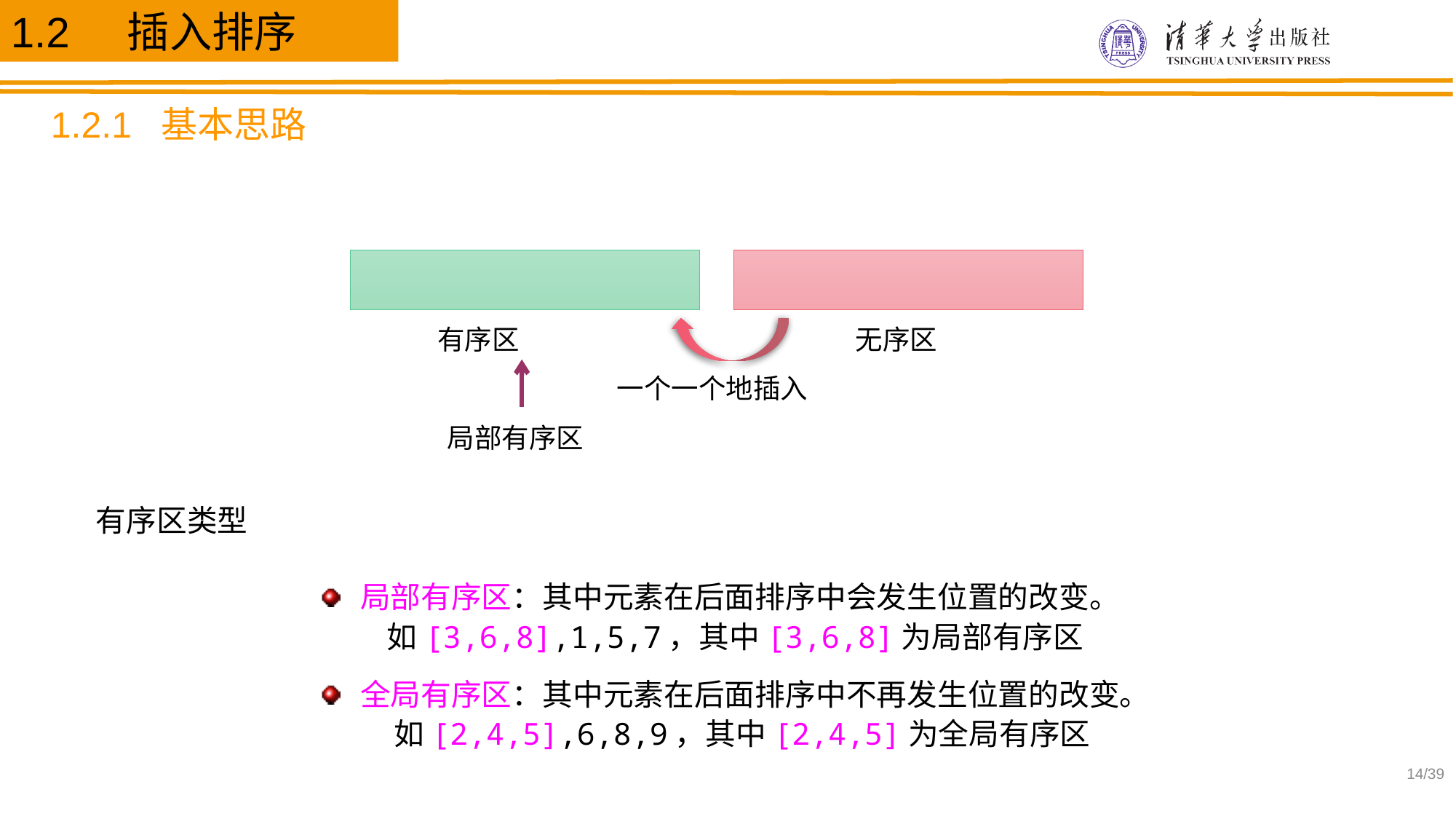

1.2    插入排序
1.2.1  基本思路

有序区
无序区

一个一个地插入
局部有序区
有序区类型
局部有序区：其中元素在后面排序中会发生位置的改变。       如[3,6,8],1,5,7，其中[3,6,8]为局部有序区
全局有序区：其中元素在后面排序中不再发生位置的改变。     如[2,4,5],6,8,9，其中[2,4,5]为全局有序区
14/39